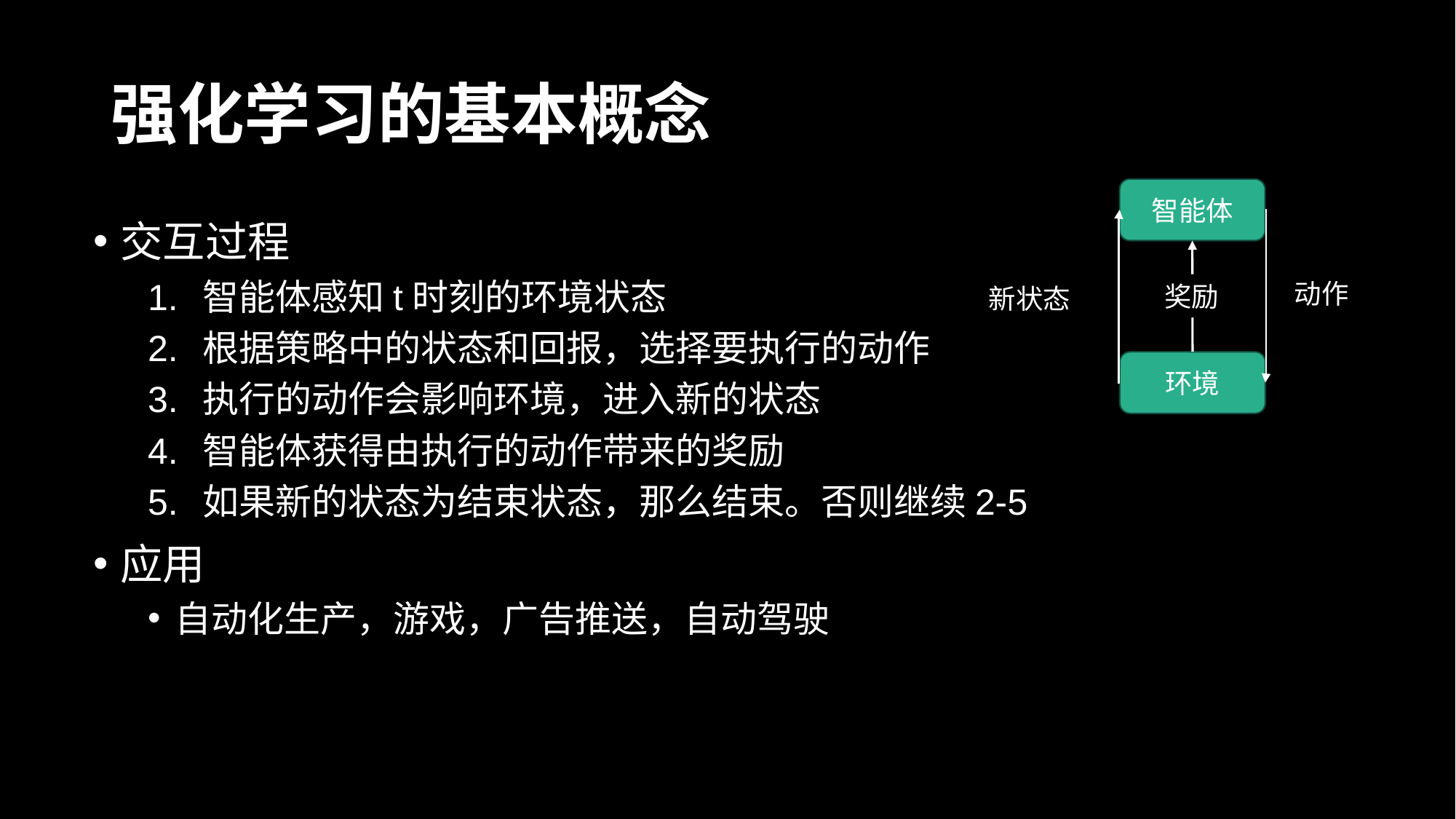

# 强化学习的基本概念
智能体
交互过程
智能体感知t时刻的环境状态
根据策略中的状态和回报，选择要执行的动作
执行的动作会影响环境，进入新的状态
智能体获得由执行的动作带来的奖励
如果新的状态为结束状态，那么结束。否则继续2-5
应用
自动化生产，游戏，广告推送，自动驾驶

动作
奖励
新状态
环境